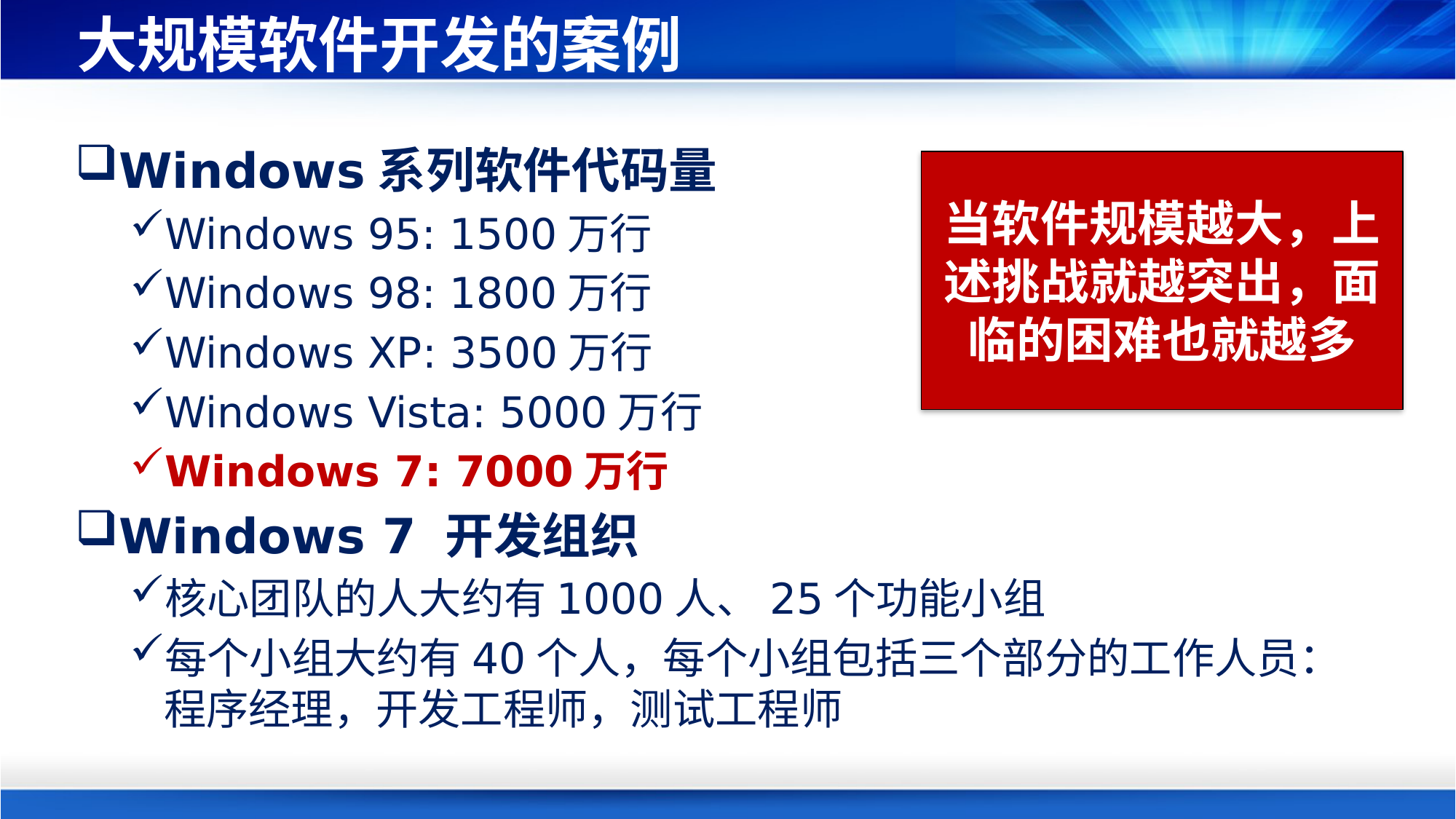

# 大规模软件开发的案例
Windows系列软件代码量
Windows 95: 1500万行
Windows 98: 1800万行
Windows XP: 3500万行
Windows Vista: 5000万行
Windows 7: 7000万行
Windows 7 开发组织
核心团队的人大约有1000人、25个功能小组
每个小组大约有40个人，每个小组包括三个部分的工作人员：程序经理，开发工程师，测试工程师
当软件规模越大，上述挑战就越突出，面临的困难也就越多